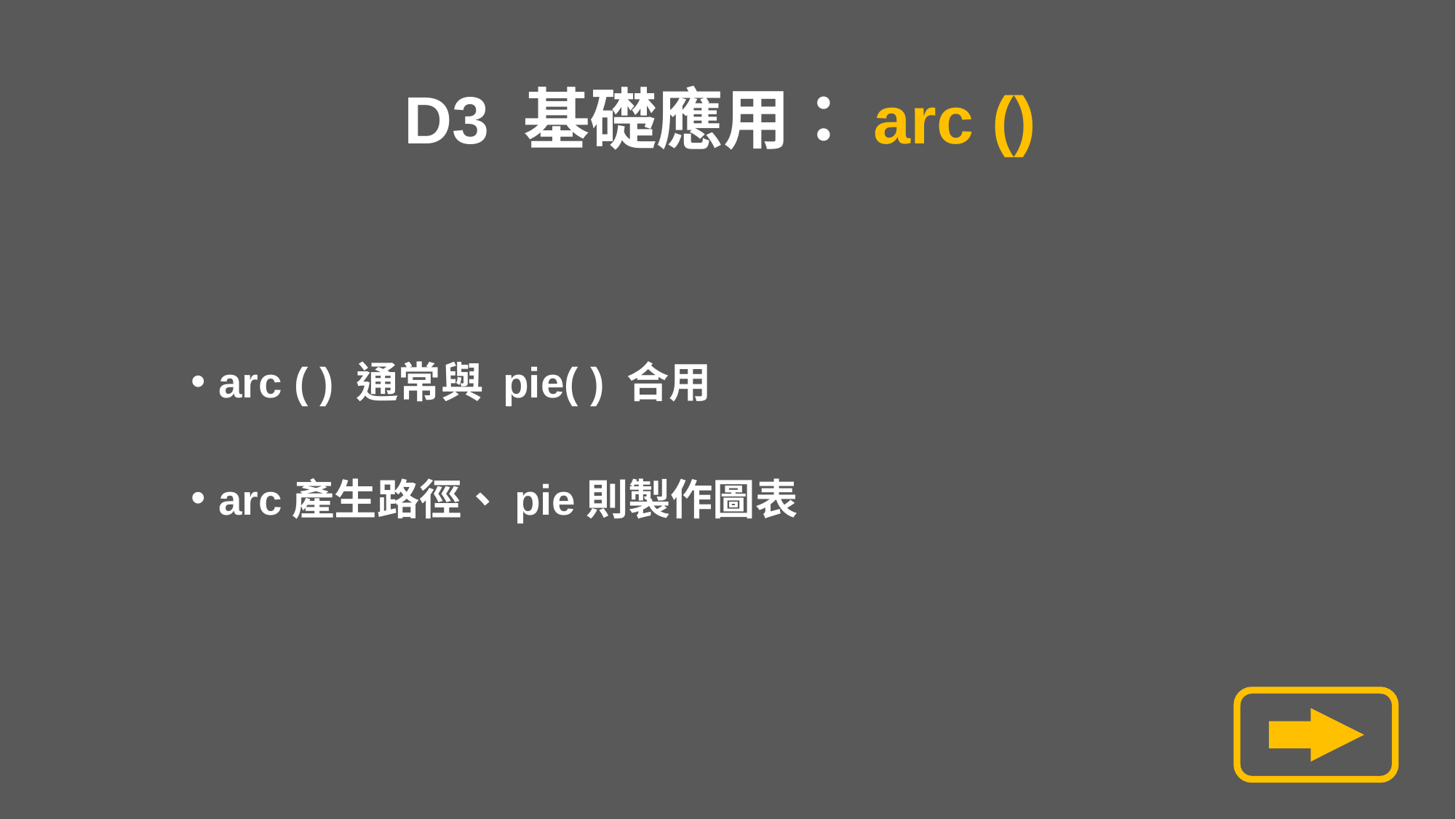

# D3 基礎應用：arc ()
arc ( ) 通常與 pie( ) 合用
arc產生路徑、pie則製作圖表